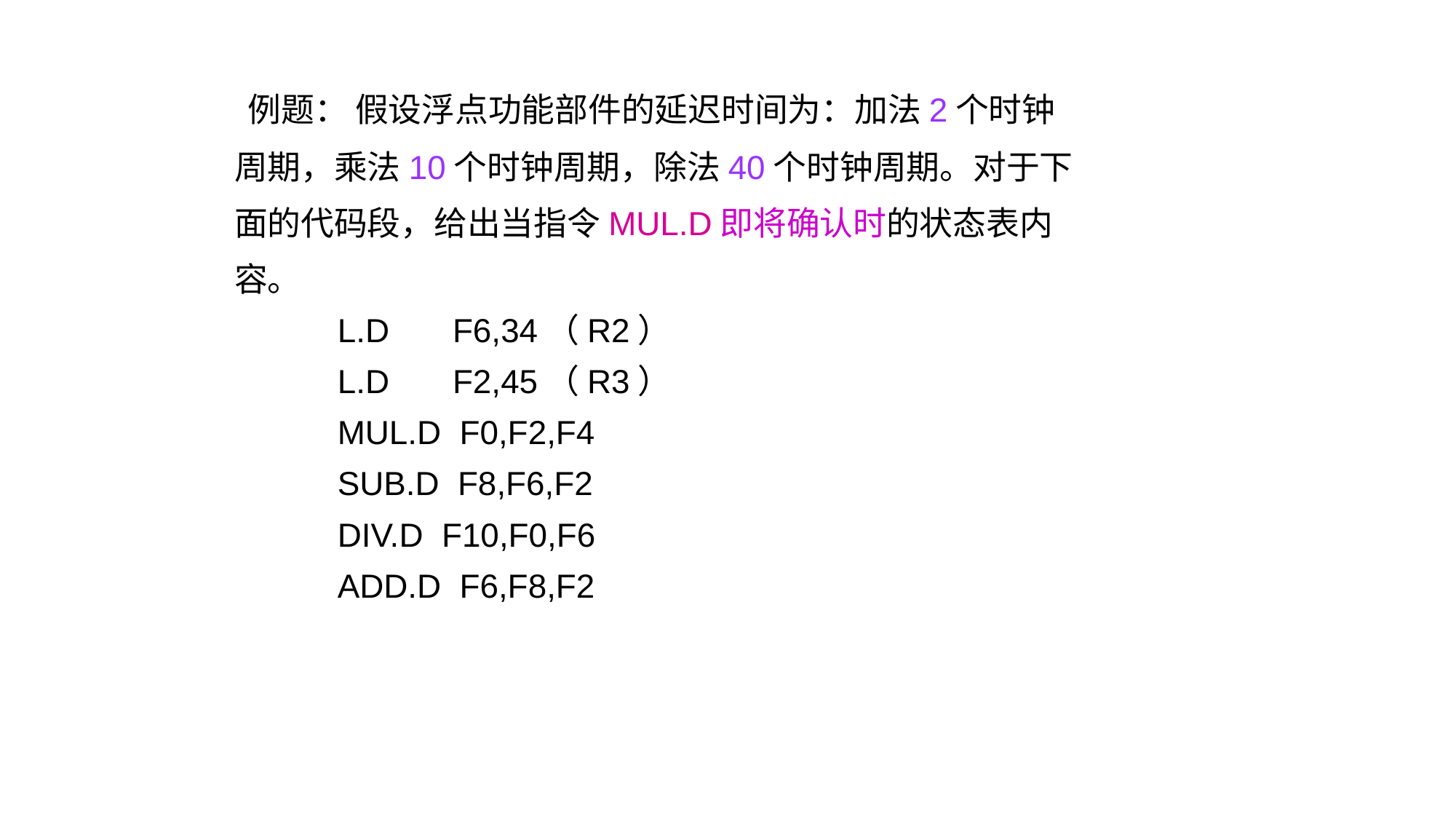

#
      例题： 假设浮点功能部件的延迟时间为：加法2个时钟周期，乘法10个时钟周期，除法40个时钟周期。对于下面的代码段，给出当指令MUL.D即将确认时的状态表内容。
                 L.D	F6,34（R2）
                 L.D	F2,45（R3）
                 MUL.D  F0,F2,F4
                 SUB.D  F8,F6,F2
                 DIV.D  F10,F0,F6
                 ADD.D  F6,F8,F2